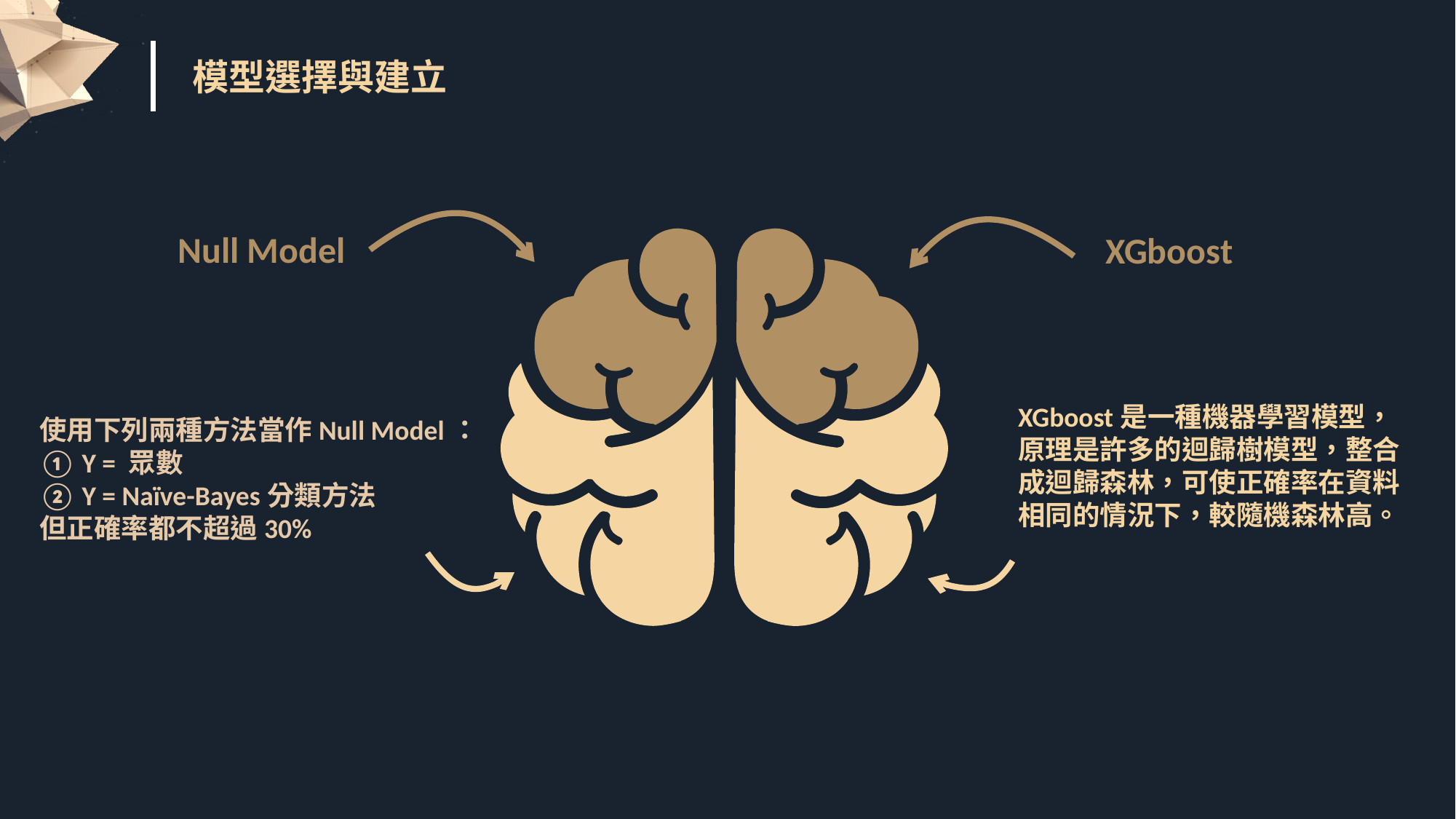

模型選擇與建立
Null Model

e7d195523061f1c021b92b3d25e54ab5e788c0576048880950C3AFFA1066A7153250F1349197BA8C5246BA9D557EC0274B8DA272D2431748978789E76D2CD7D1F11E7447C1D163F5D9CA1CD35DC7B6F05A820A97FDDF78B8B8BFE74AECA721B077467AC650AC57D19B30C280006E62E923C6A231670E79842A5D2E9085D53A376E5BC0884553BF78D09B8D3066C2C944

XGboost

使用下列兩種方法當作Null Model：
① Y = 眾數
② Y = Naïve-Bayes分類方法
但正確率都不超過30%
XGboost是一種機器學習模型，原理是許多的迴歸樹模型，整合成迴歸森林，可使正確率在資料相同的情況下，較隨機森林高。